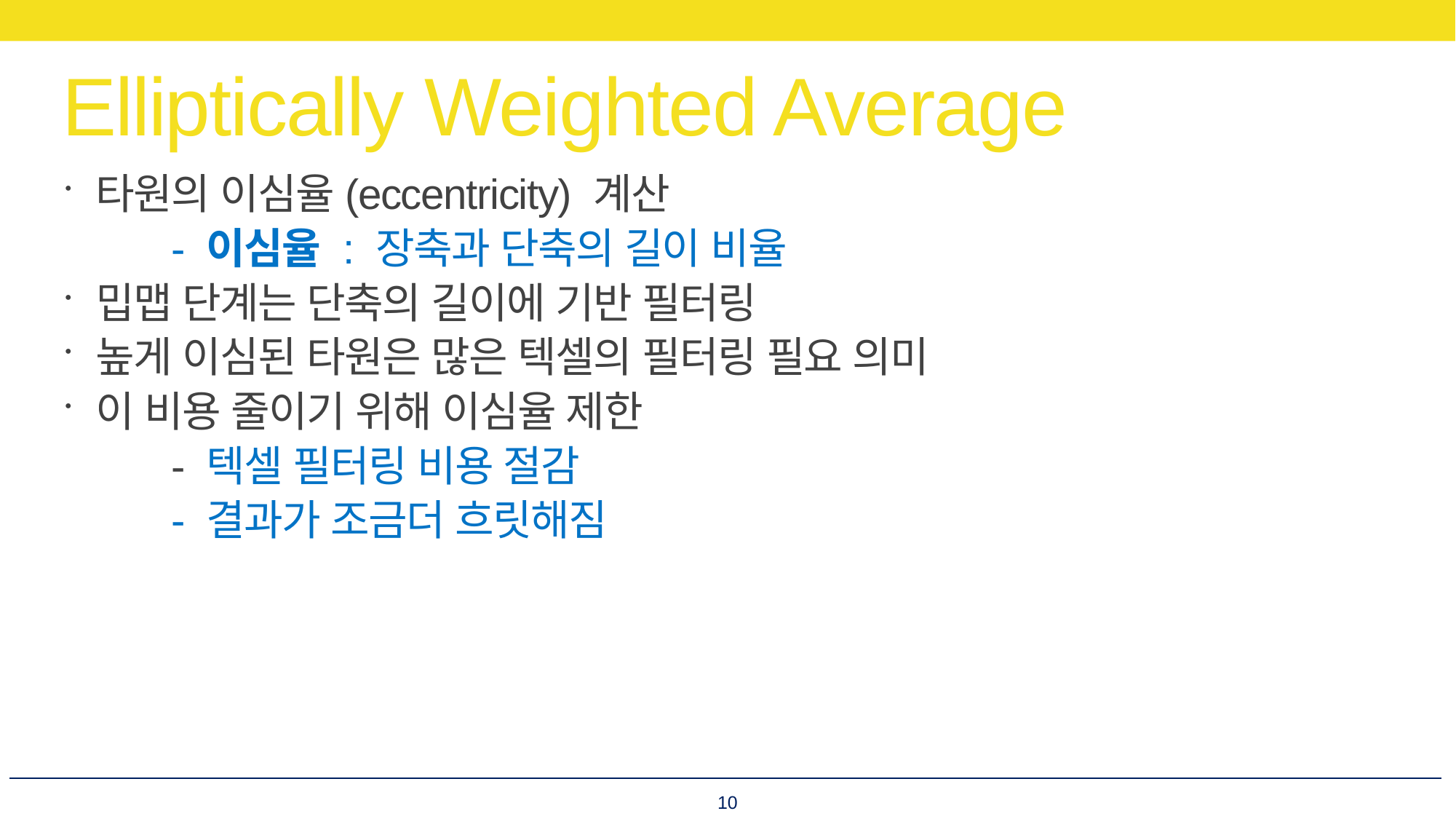

# Elliptically Weighted Average
타원의 이심율(eccentricity) 계산
	- 이심율 : 장축과 단축의 길이 비율
밉맵 단계는 단축의 길이에 기반 필터링
높게 이심된 타원은 많은 텍셀의 필터링 필요 의미
이 비용 줄이기 위해 이심율 제한
	- 텍셀 필터링 비용 절감
	- 결과가 조금더 흐릿해짐
10